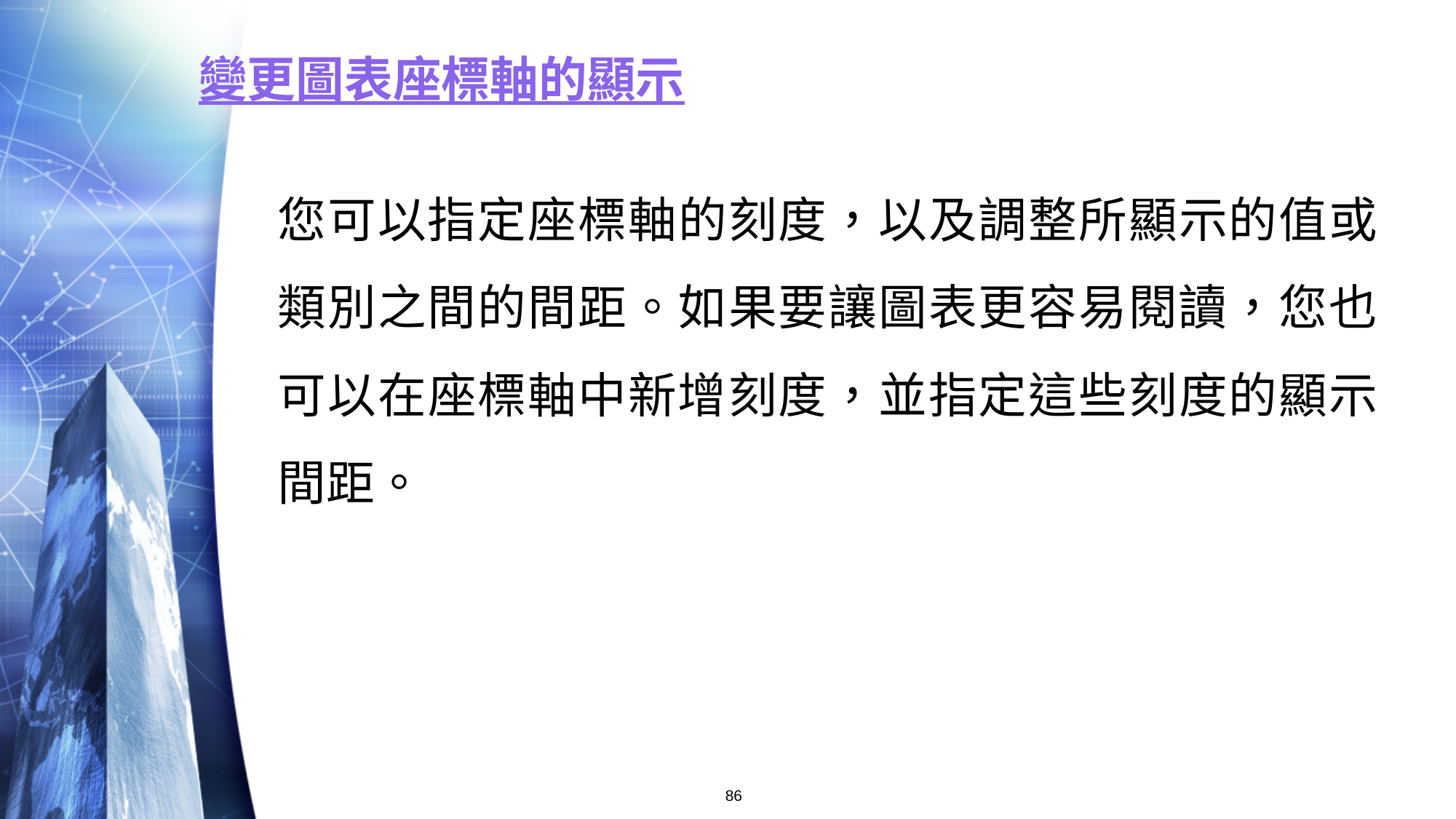

# 變更圖表座標軸的顯示
您可以指定座標軸的刻度，以及調整所顯示的值或類別之間的間距。如果要讓圖表更容易閱讀，您也可以在座標軸中新增刻度，並指定這些刻度的顯示間距。
86